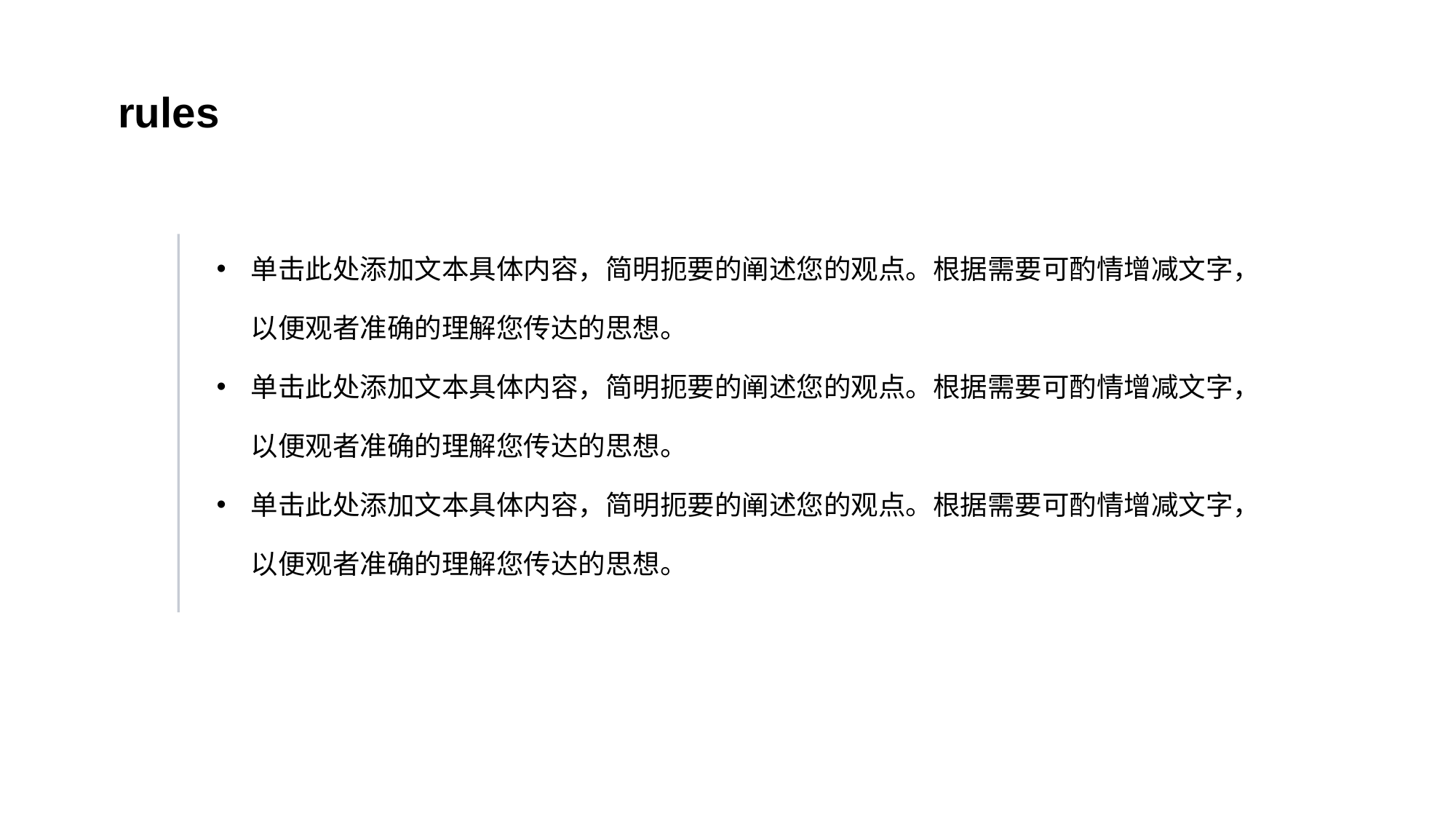

rules
单击此处添加文本具体内容，简明扼要的阐述您的观点。根据需要可酌情增减文字，以便观者准确的理解您传达的思想。
单击此处添加文本具体内容，简明扼要的阐述您的观点。根据需要可酌情增减文字，以便观者准确的理解您传达的思想。
单击此处添加文本具体内容，简明扼要的阐述您的观点。根据需要可酌情增减文字，以便观者准确的理解您传达的思想。